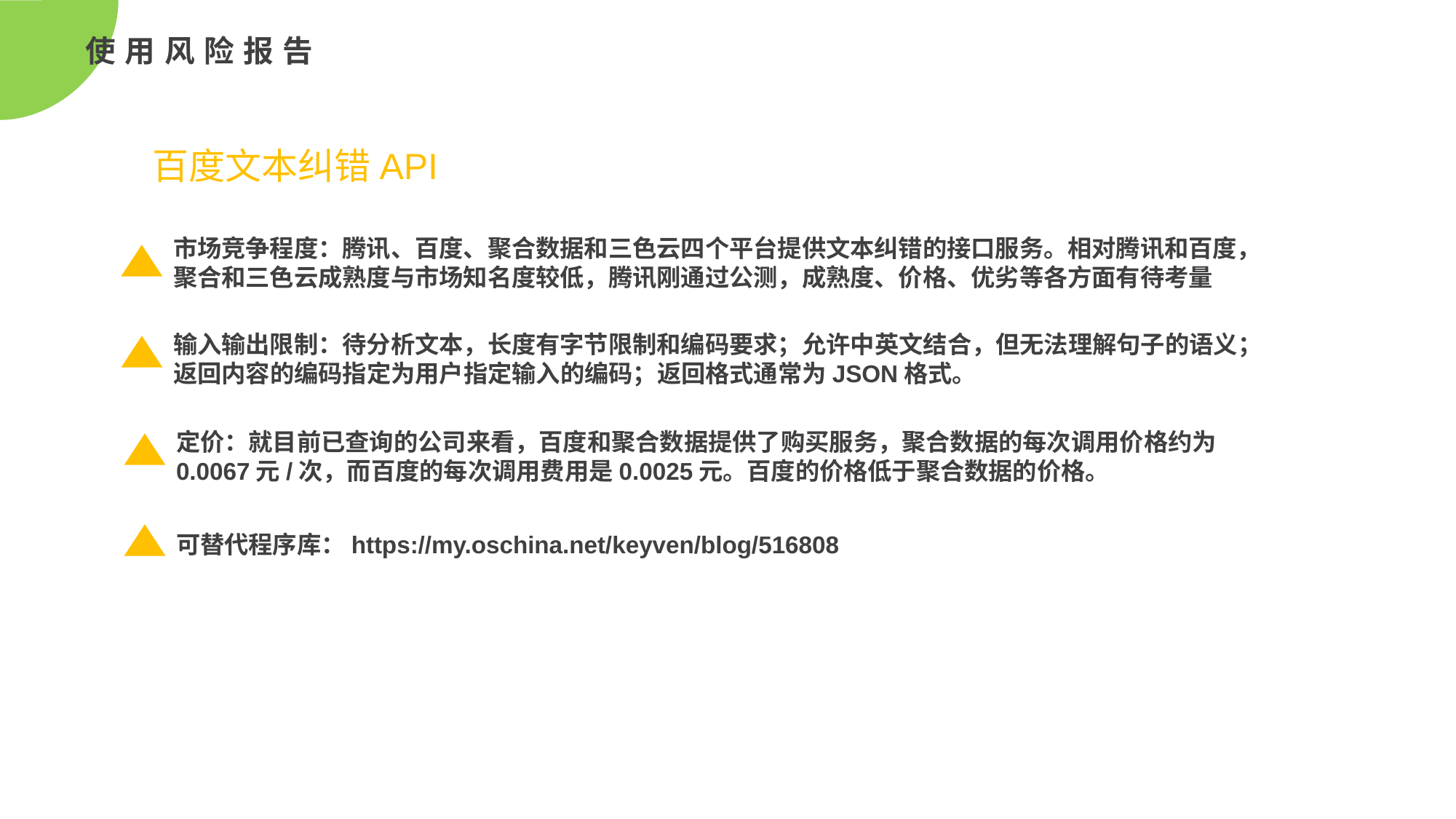

使用风险报告
百度文本纠错API
市场竞争程度：腾讯、百度、聚合数据和三色云四个平台提供文本纠错的接口服务。相对腾讯和百度，聚合和三色云成熟度与市场知名度较低，腾讯刚通过公测，成熟度、价格、优劣等各方面有待考量

输入输出限制：待分析文本，长度有字节限制和编码要求；允许中英文结合，但无法理解句子的语义；返回内容的编码指定为用户指定输入的编码；返回格式通常为JSON格式。

定价：就目前已查询的公司来看，百度和聚合数据提供了购买服务，聚合数据的每次调用价格约为0.0067元/次，而百度的每次调用费用是0.0025元。百度的价格低于聚合数据的价格。

可替代程序库：https://my.oschina.net/keyven/blog/516808